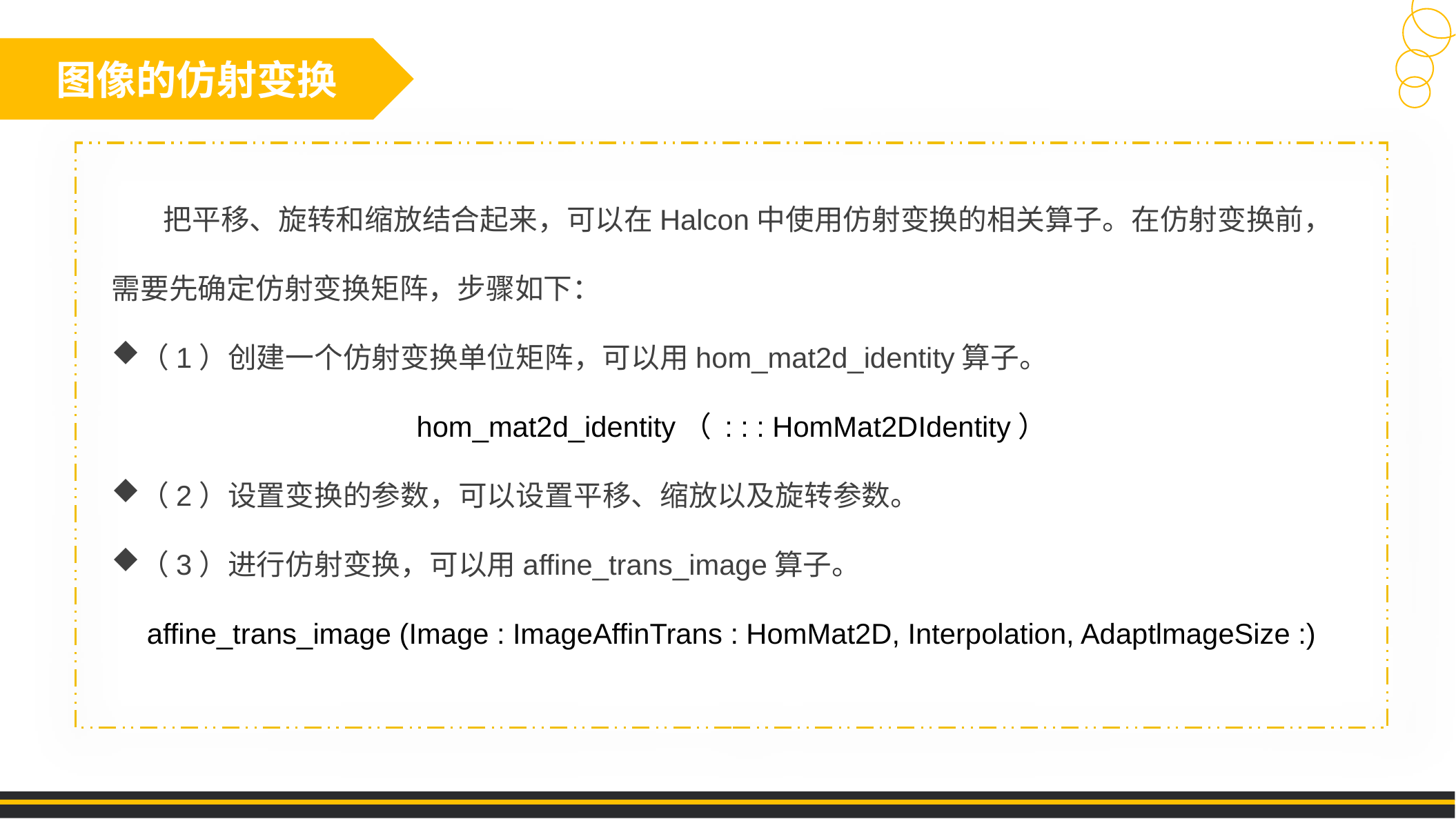

图像的仿射变换

       把平移、旋转和缩放结合起来，可以在Halcon中使用仿射变换的相关算子。在仿射变换前，需要先确定仿射变换矩阵，步骤如下：
（1）创建一个仿射变换单位矩阵，可以用hom_mat2d_identity算子。
hom_mat2d_identity（ : : : HomMat2DIdentity）
（2）设置变换的参数，可以设置平移、缩放以及旋转参数。
（3）进行仿射变换，可以用affine_trans_image算子。
affine_trans_image (Image : ImageAffinTrans : HomMat2D, Interpolation, AdaptlmageSize :)